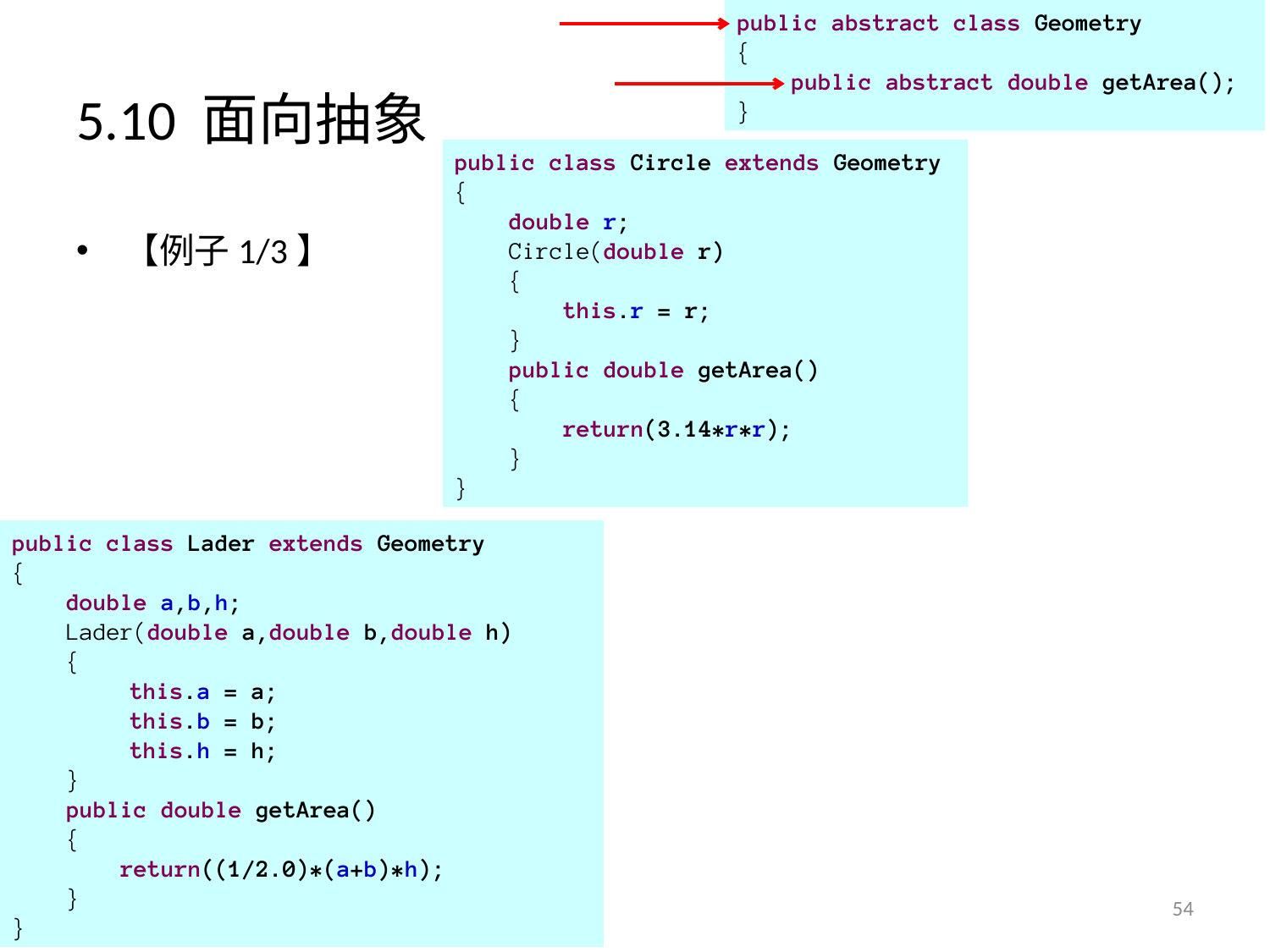

public abstract class Geometry
{
    public abstract double getArea();
}
# 5.10 面向抽象
public class Circle extends Geometry
{
    double r;
    Circle(double r)
    {
        this.r = r;
    }
    public double getArea()
    {
        return(3.14*r*r);
    }
}
【例子1/3】
public class Lader extends Geometry
{
    double a,b,h;
    Lader(double a,double b,double h)
    {
    this.a = a;
    this.b = b;
    this.h = h;
    }
    public double getArea()
    {
        return((1/2.0)*(a+b)*h);
    }
}
54